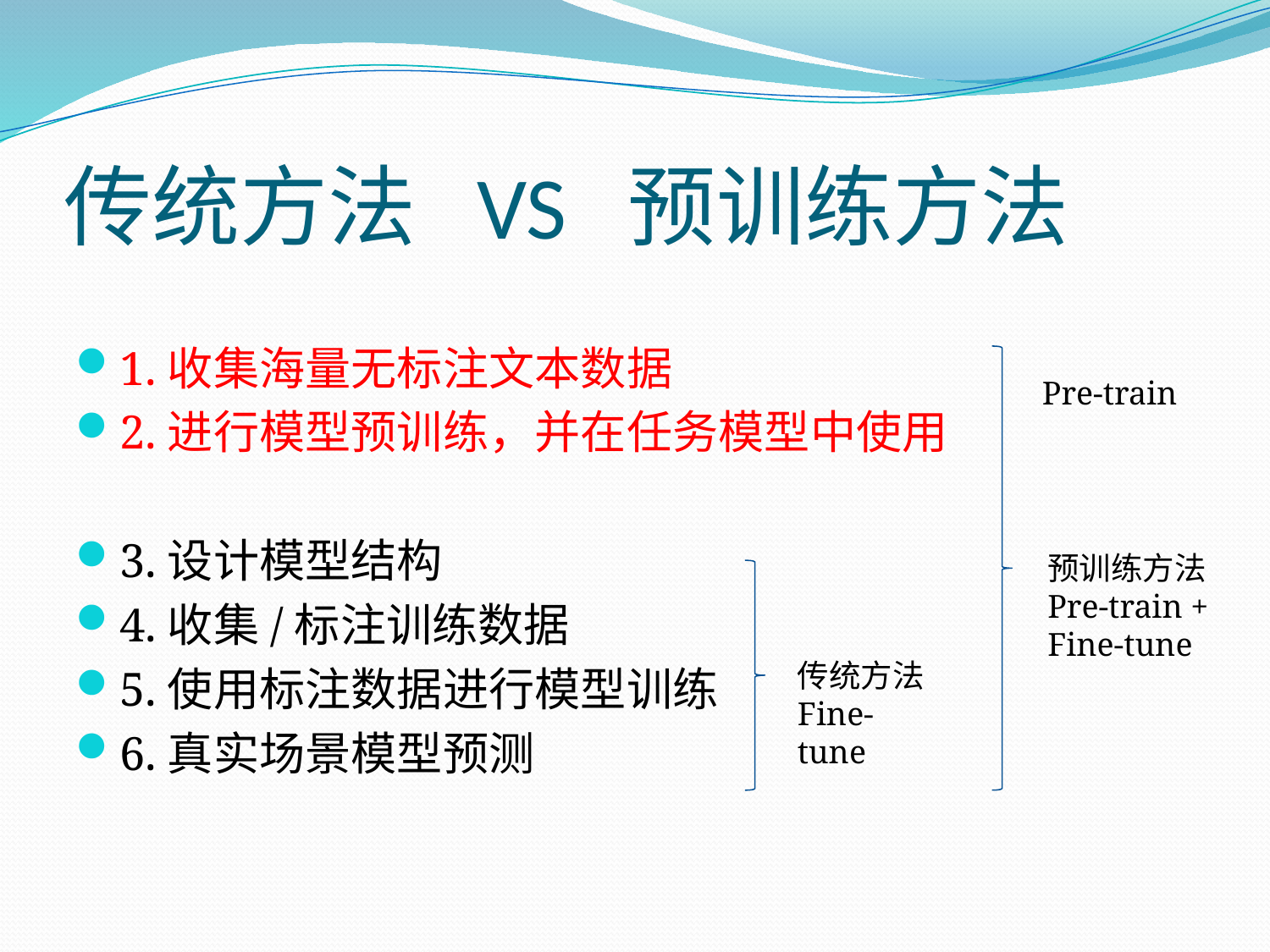

# 传统方法  VS  预训练方法

1.收集海量无标注文本数据
2.进行模型预训练，并在任务模型中使用

3.设计模型结构
4.收集/标注训练数据
5.使用标注数据进行模型训练
6.真实场景模型预测

Pre-train
预训练方法
Pre-train +
Fine-tune

传统方法
Fine-tune